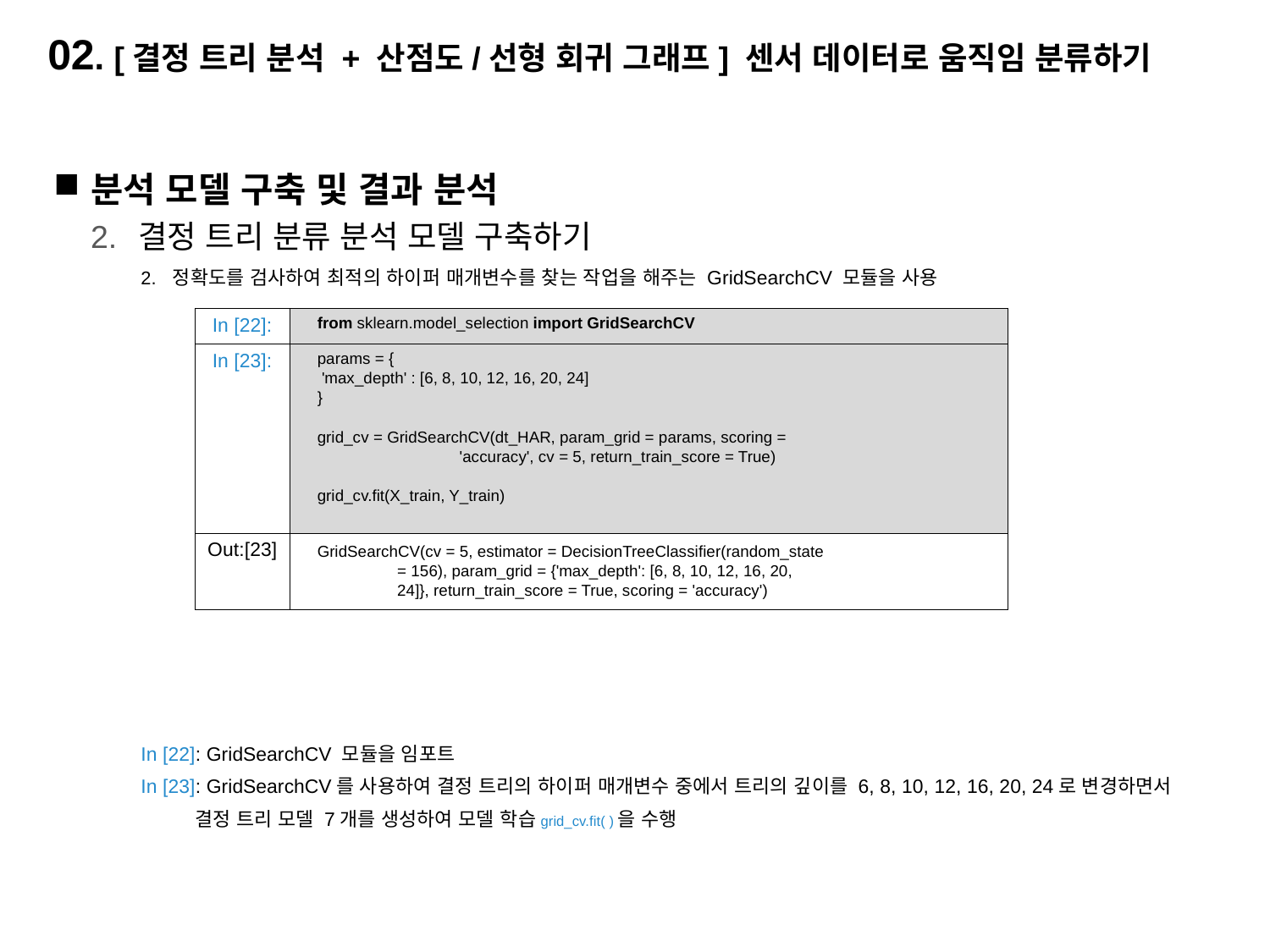

# 02. [결정 트리 분석 + 산점도/선형 회귀 그래프] 센서 데이터로 움직임 분류하기
분석 모델 구축 및 결과 분석
결정 트리 분류 분석 모델 구축하기
정확도를 검사하여 최적의 하이퍼 매개변수를 찾는 작업을 해주는 GridSearchCV 모듈을 사용

In [22]: GridSearchCV 모듈을 임포트
In [23]: GridSearchCV를 사용하여 결정 트리의 하이퍼 매개변수 중에서 트리의 깊이를 6, 8, 10, 12, 16, 20, 24로 변경하면서
         결정 트리 모델 7개를 생성하여 모델 학습grid_cv.fit( )을 수행
| In [22]: | from sklearn.model\_selection import GridSearchCV |
| --- | --- |
| In [23]: | params = { 'max\_depth' : [6, 8, 10, 12, 16, 20, 24] } grid\_cv = GridSearchCV(dt\_HAR, param\_grid = params, scoring = 'accuracy', cv = 5, return\_train\_score = True) grid\_cv.fit(X\_train, Y\_train) |
| Out:[23] | GridSearchCV(cv = 5, estimator = DecisionTreeClassifier(random\_state = 156), param\_grid = {'max\_depth': [6, 8, 10, 12, 16, 20, 24]}, return\_train\_score = True, scoring = 'accuracy') |